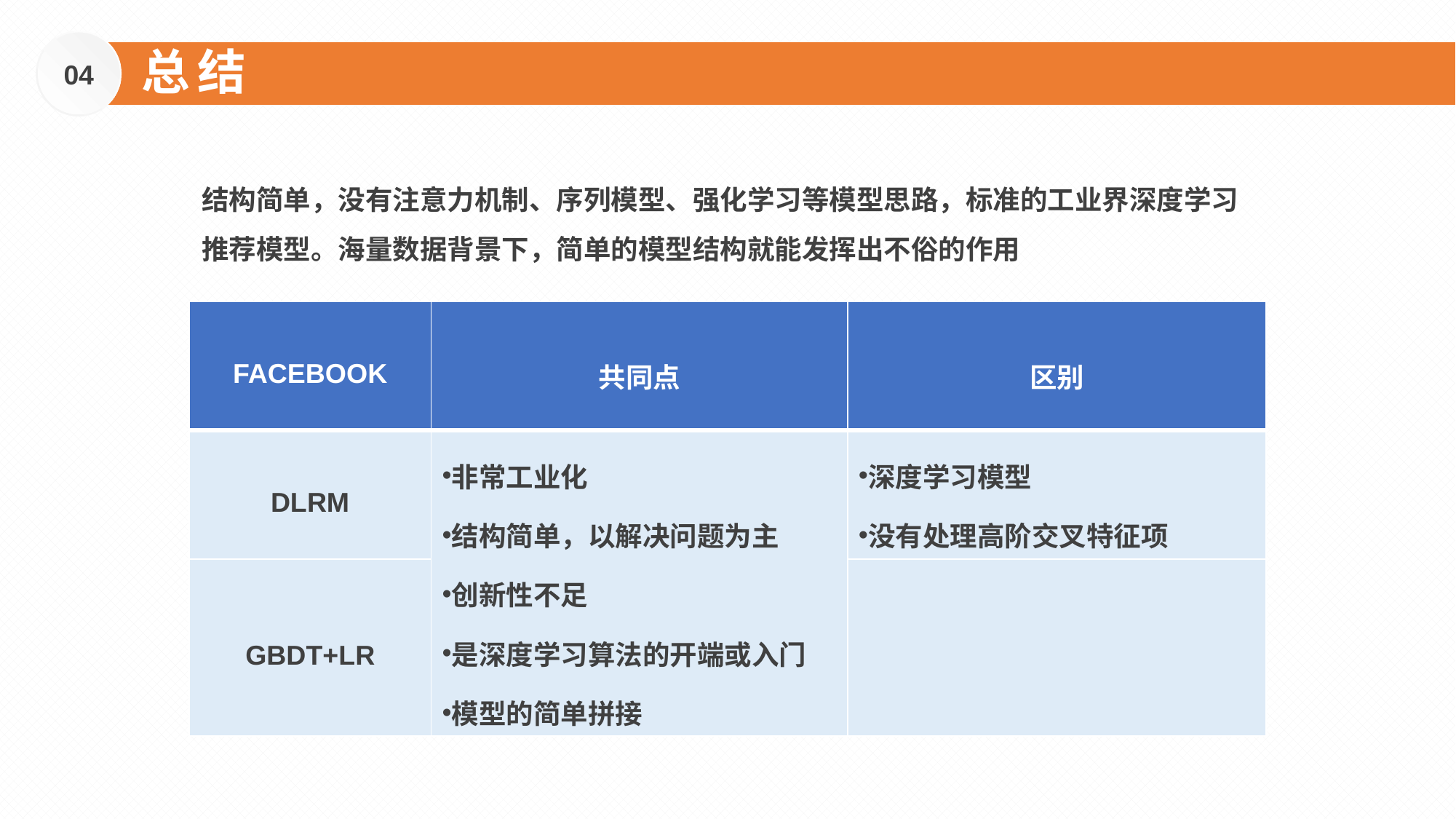

04
总结

结构简单，没有注意力机制、序列模型、强化学习等模型思路，标准的工业界深度学习推荐模型。海量数据背景下，简单的模型结构就能发挥出不俗的作用
| FACEBOOK | 共同点 | 区别 |
| --- | --- | --- |
| DLRM | 非常工业化 结构简单，以解决问题为主 创新性不足 是深度学习算法的开端或入门 模型的简单拼接 | 深度学习模型 没有处理高阶交叉特征项 |
| GBDT+LR |  |  |